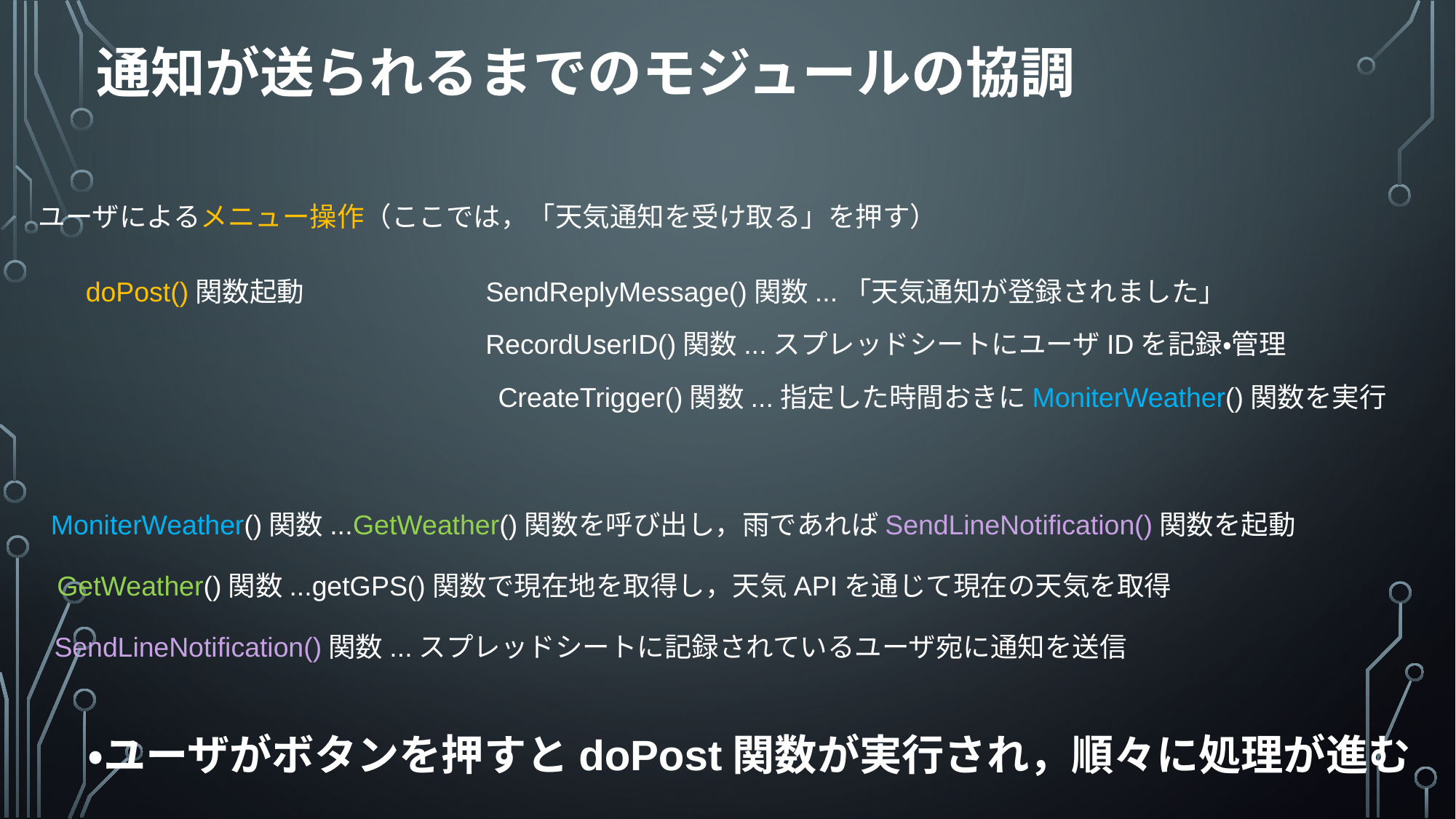

# 通知が送られるまでのモジュールの協調
ユーザによるメニュー操作（ここでは，「天気通知を受け取る」を押す）
doPost()関数起動
SendReplyMessage()関数...「天気通知が登録されました」
RecordUserID()関数...スプレッドシートにユーザIDを記録・管理
CreateTrigger()関数...指定した時間おきにMoniterWeather()関数を実行
MoniterWeather()関数...GetWeather()関数を呼び出し，雨であればSendLineNotification()関数を起動
GetWeather()関数...getGPS()関数で現在地を取得し，天気APIを通じて現在の天気を取得
SendLineNotification()関数...スプレッドシートに記録されているユーザ宛に通知を送信
・ユーザがボタンを押すとdoPost関数が実行され，順々に処理が進む